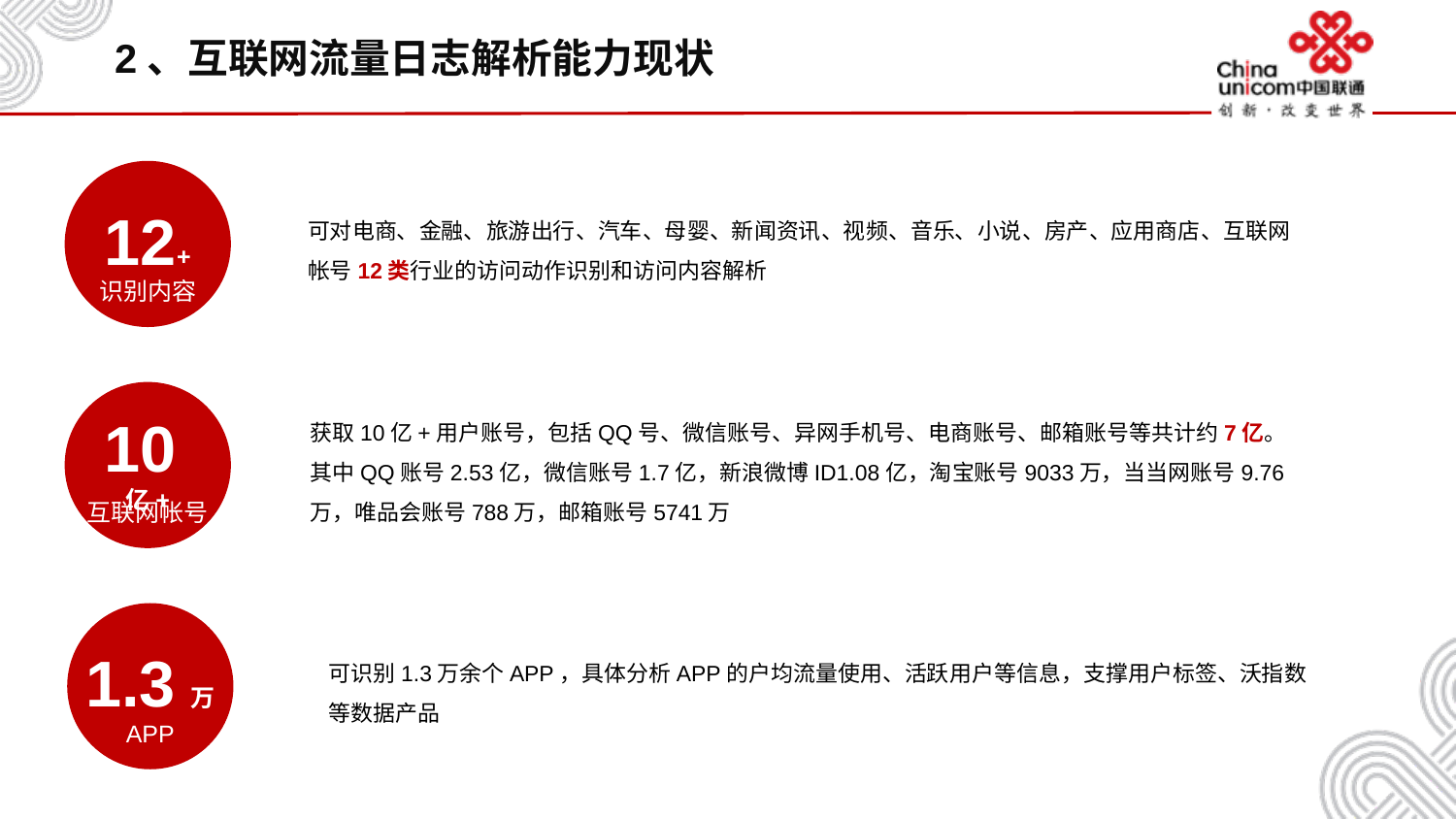

# 2、互联网流量日志解析能力现状

12+
识别内容
可对电商、金融、旅游出行、汽车、母婴、新闻资讯、视频、音乐、小说、房产、应用商店、互联网帐号12类行业的访问动作识别和访问内容解析

10亿+
互联网帐号
获取10亿+用户账号，包括QQ号、微信账号、异网手机号、电商账号、邮箱账号等共计约7亿。其中QQ账号2.53亿，微信账号1.7亿，新浪微博ID1.08亿，淘宝账号9033万，当当网账号9.76万，唯品会账号788万，邮箱账号5741万

1.3万
APP
可识别1.3万余个APP，具体分析APP的户均流量使用、活跃用户等信息，支撑用户标签、沃指数等数据产品